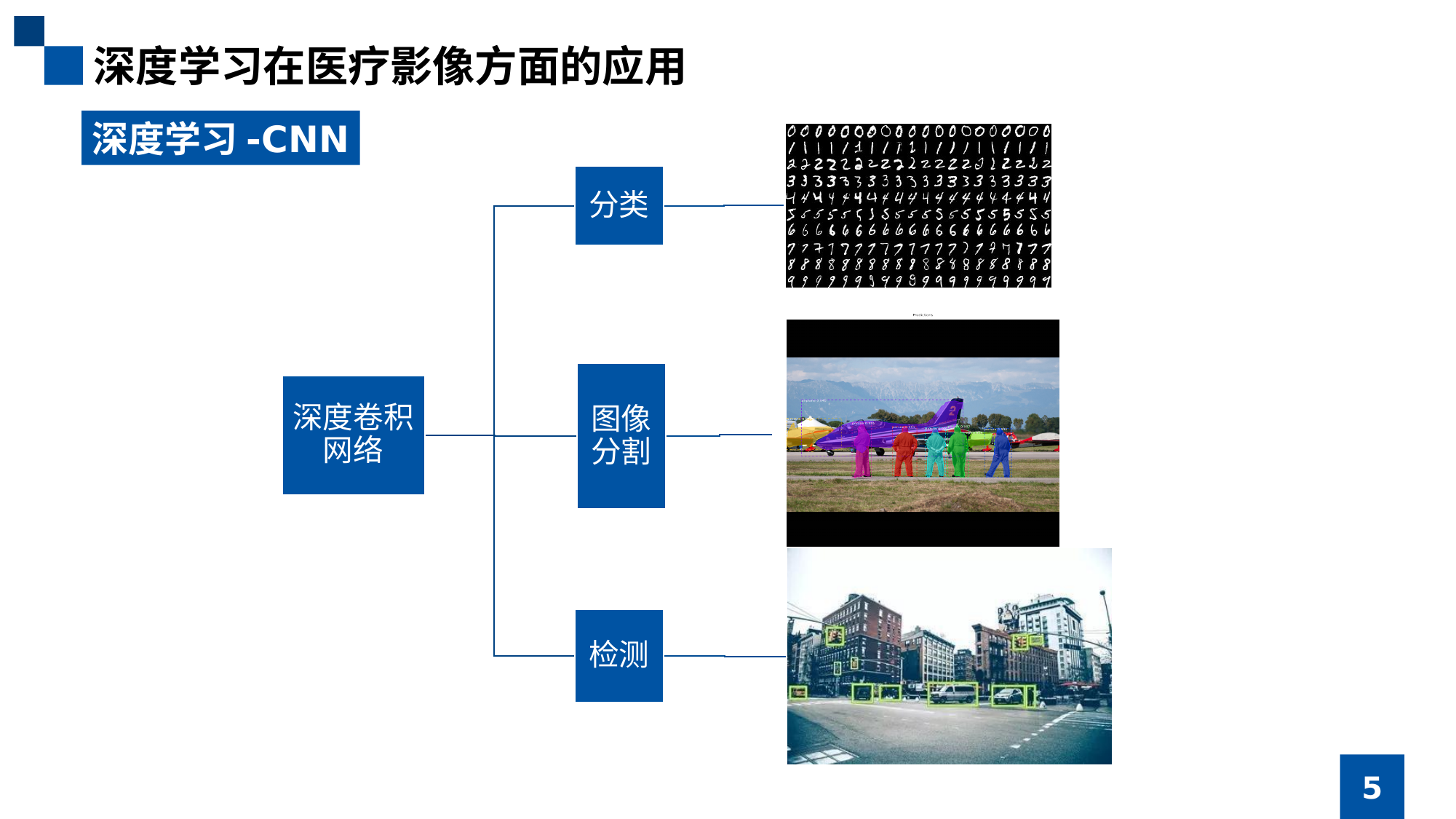

深度学习在医疗影像方面的应用
深度学习-CNN

深度卷积网络
分类

图像分割

检测

5